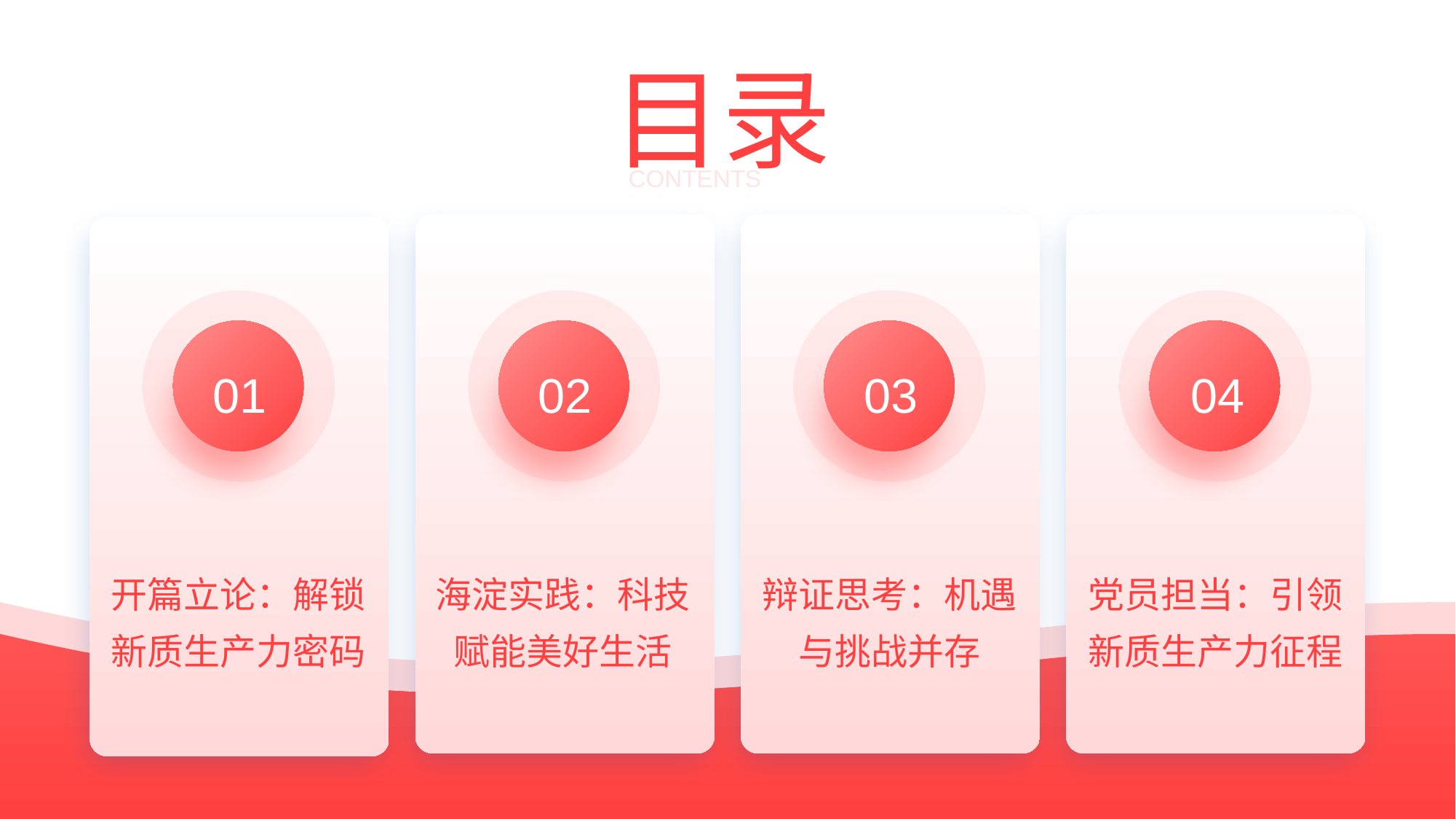

目录
CONTENTS

01
02
03
04

开篇立论：解锁新质生产力密码
海淀实践：科技赋能美好生活
辩证思考：机遇与挑战并存
党员担当：引领新质生产力征程